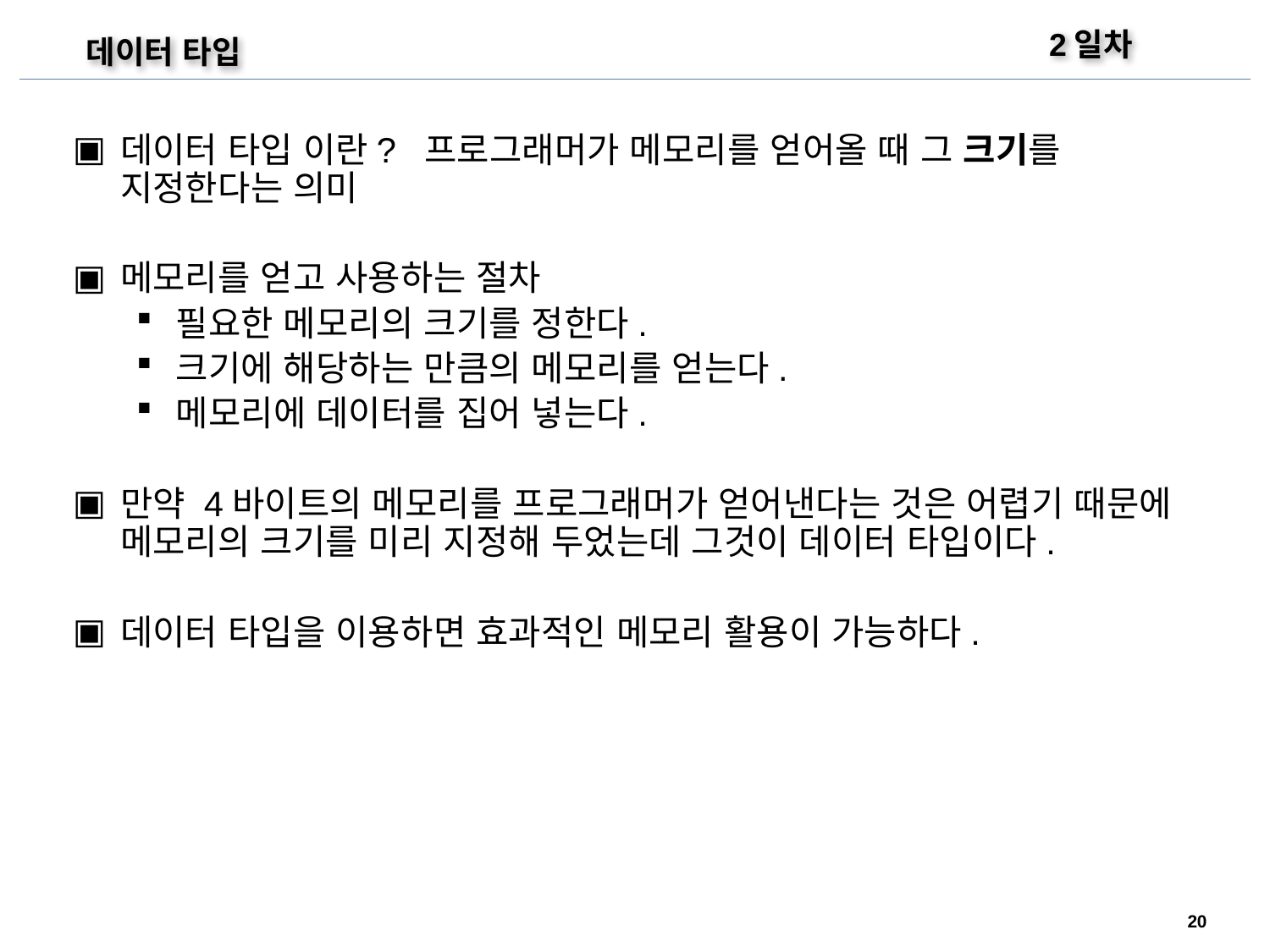

2일차
데이터 타입
데이터 타입 이란?  프로그래머가 메모리를 얻어올 때 그 크기를 지정한다는 의미

메모리를 얻고 사용하는 절차
필요한 메모리의 크기를 정한다.
크기에 해당하는 만큼의 메모리를 얻는다.
메모리에 데이터를 집어 넣는다.

만약 4바이트의 메모리를 프로그래머가 얻어낸다는 것은 어렵기 때문에 메모리의 크기를 미리 지정해 두었는데 그것이 데이터 타입이다.

데이터 타입을 이용하면 효과적인 메모리 활용이 가능하다.